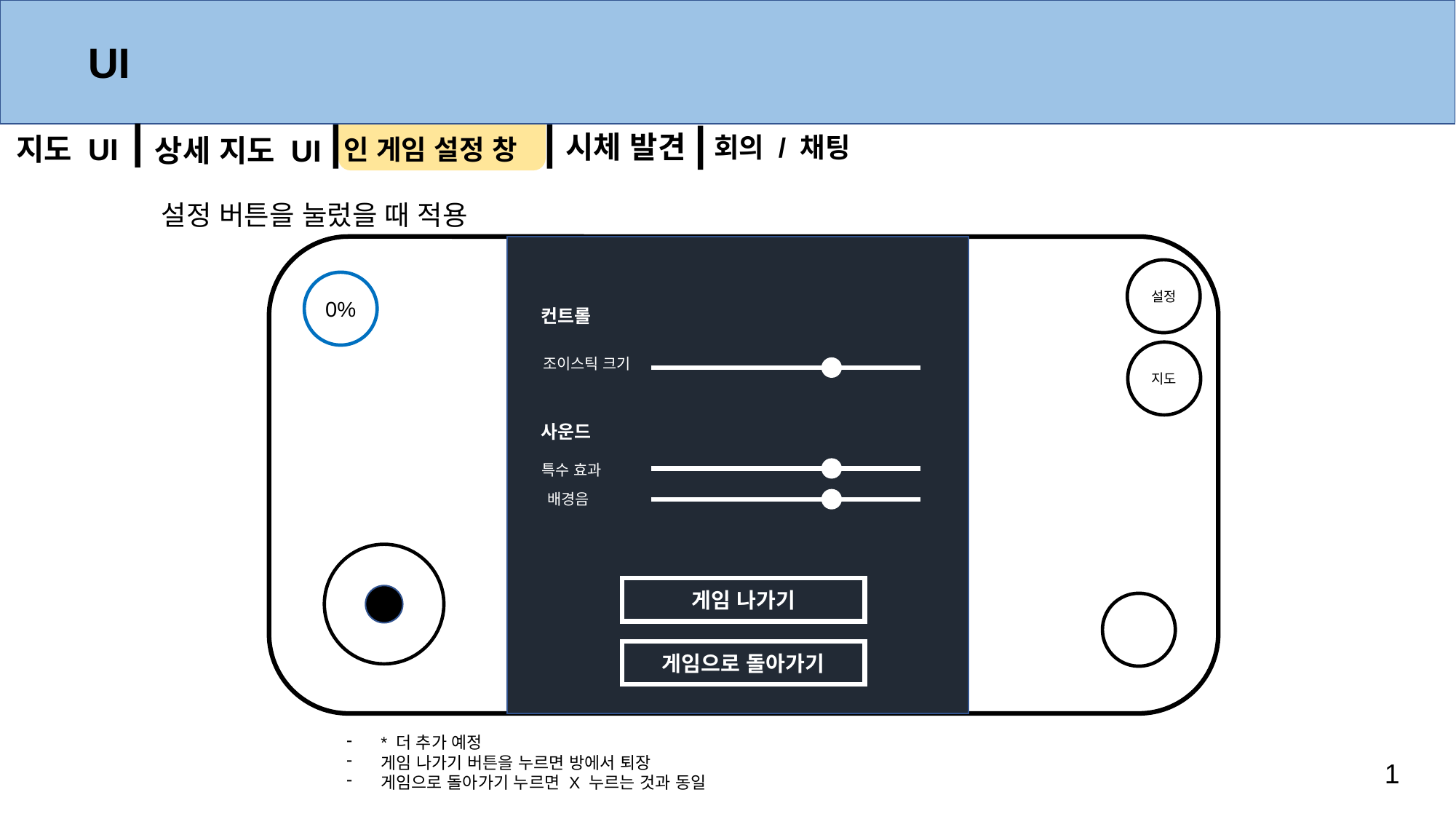

UI

시체 발견

지도 UI
회의 / 채팅

상세 지도 UI
인 게임 설정 창
설정 버튼을 눌렀을 때 적용

N번째 낮
설정

0%
컨트롤
지도
조이스틱 크기

사운드
특수 효과

배경음

게임 나가기

게임으로 돌아가기
|  |  |  |  |  |  |  |
| --- | --- | --- | --- | --- | --- | --- |
* 더 추가 예정
게임 나가기 버튼을 누르면 방에서 퇴장
게임으로 돌아가기 누르면 X 누르는 것과 동일
1